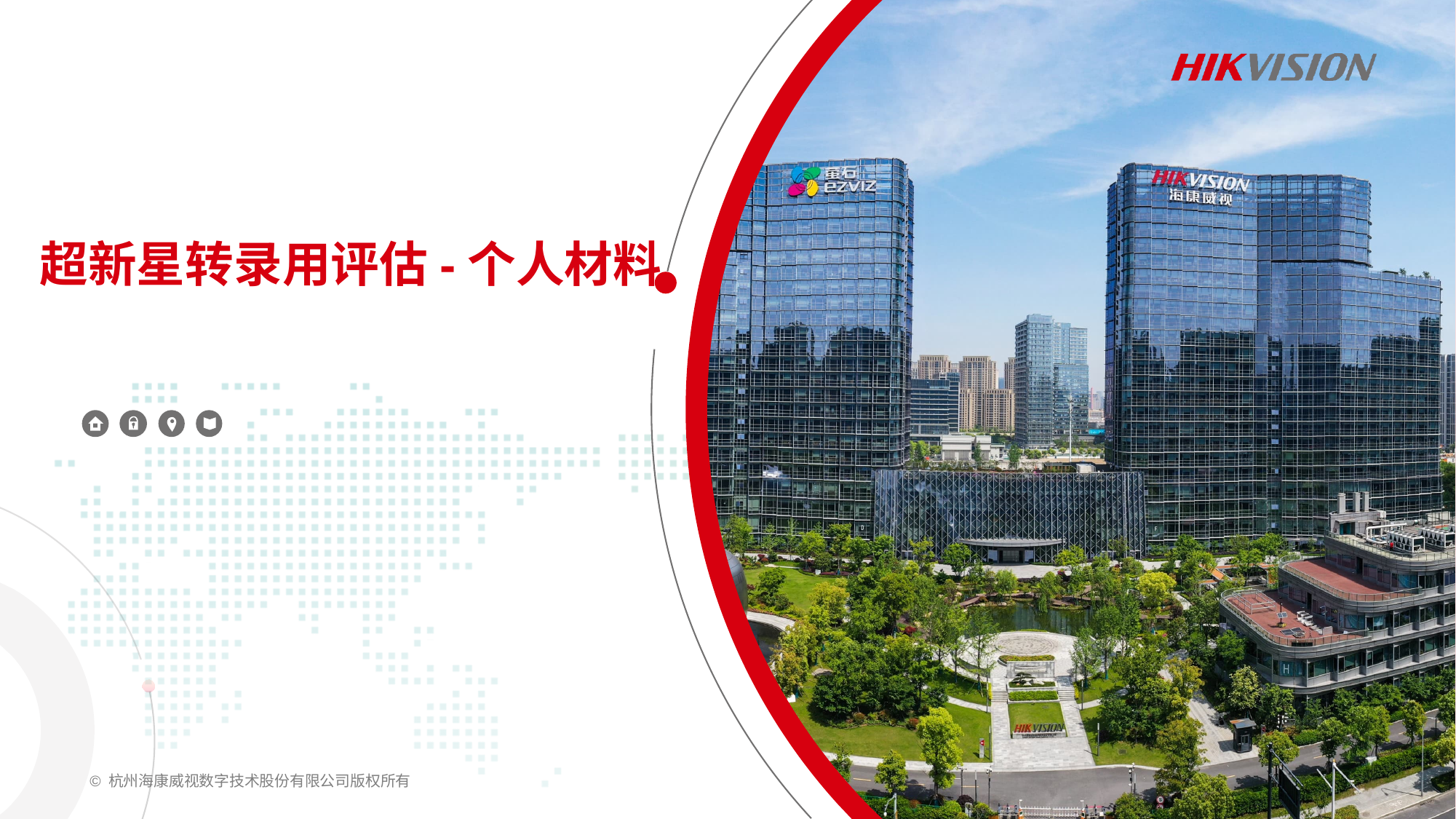

# 超新星转录用评估-个人材料
© 杭州海康威视数字技术股份有限公司版权所有